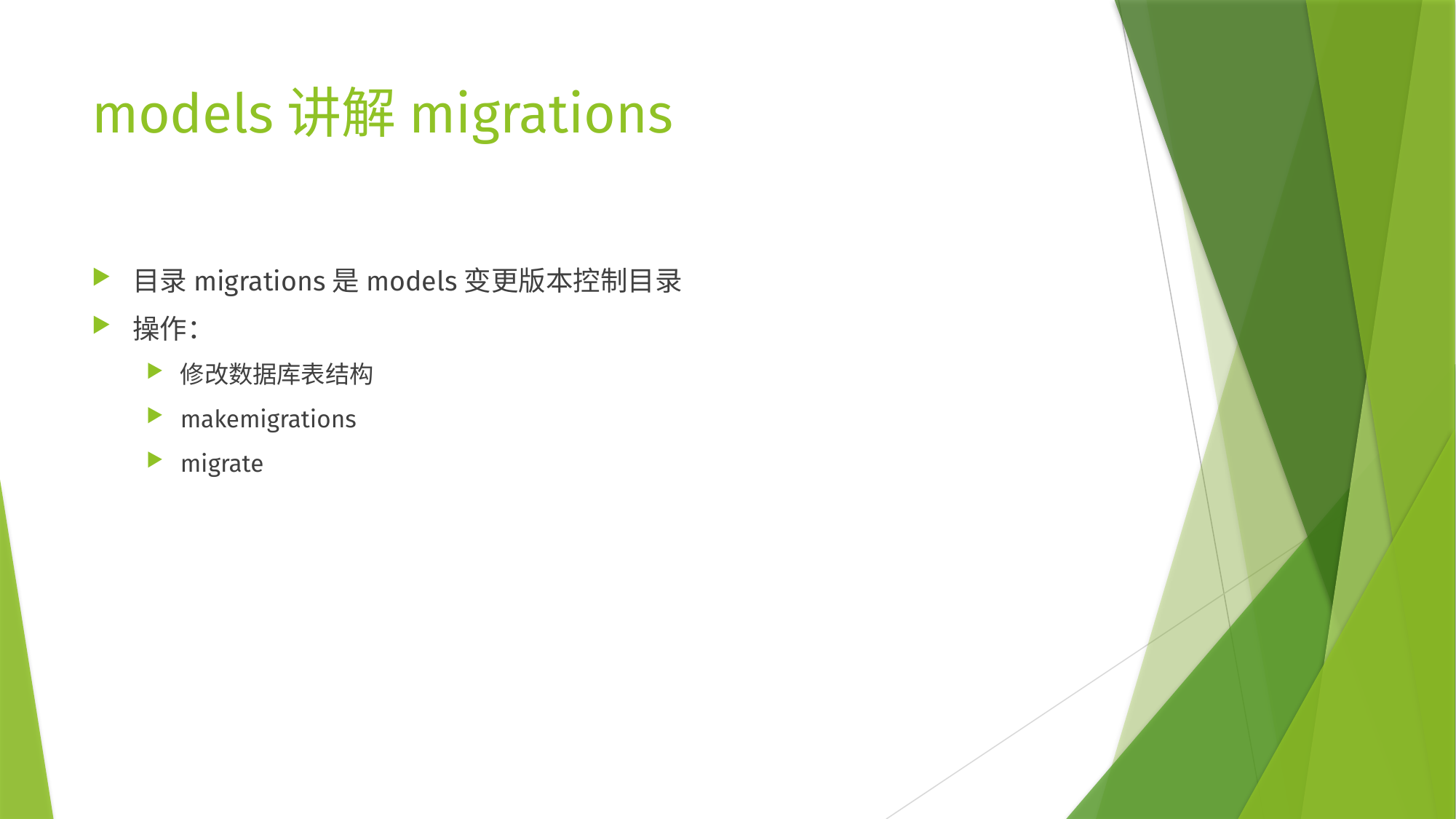

# models讲解migrations
目录migrations是models变更版本控制目录
操作：
修改数据库表结构
makemigrations
migrate